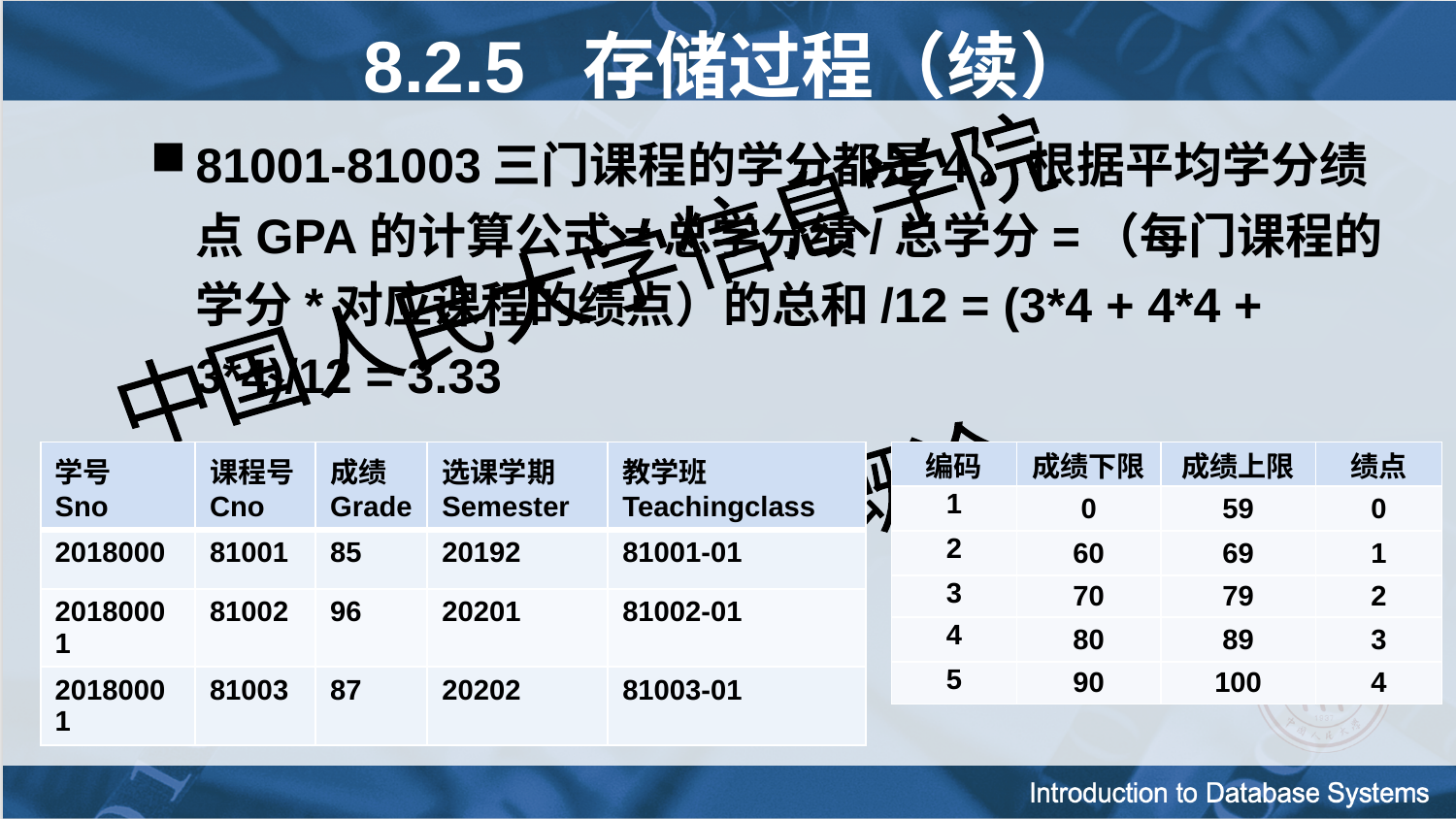

8.2.5  存储过程（续）
81001-81003三门课程的学分都是4。根据平均学分绩点GPA的计算公式=总学分绩/总学分=（每门课程的学分*对应课程的绩点）的总和/12 = (3*4 + 4*4 + 3*4)/12 = 3.33
| 学号 Sno | 课程号Cno | 成绩Grade | 选课学期 Semester | 教学班 Teachingclass |
| --- | --- | --- | --- | --- |
| 2018000 | 81001 | 85 | 20192 | 81001-01 |
| 20180001 | 81002 | 96 | 20201 | 81002-01 |
| 20180001 | 81003 | 87 | 20202 | 81003-01 |
| 编码 | 成绩下限 | 成绩上限 | 绩点 |
| --- | --- | --- | --- |
| 1 | 0 | 59 | 0 |
| 2 | 60 | 69 | 1 |
| 3 | 70 | 79 | 2 |
| 4 | 80 | 89 | 3 |
| 5 | 90 | 100 | 4 |